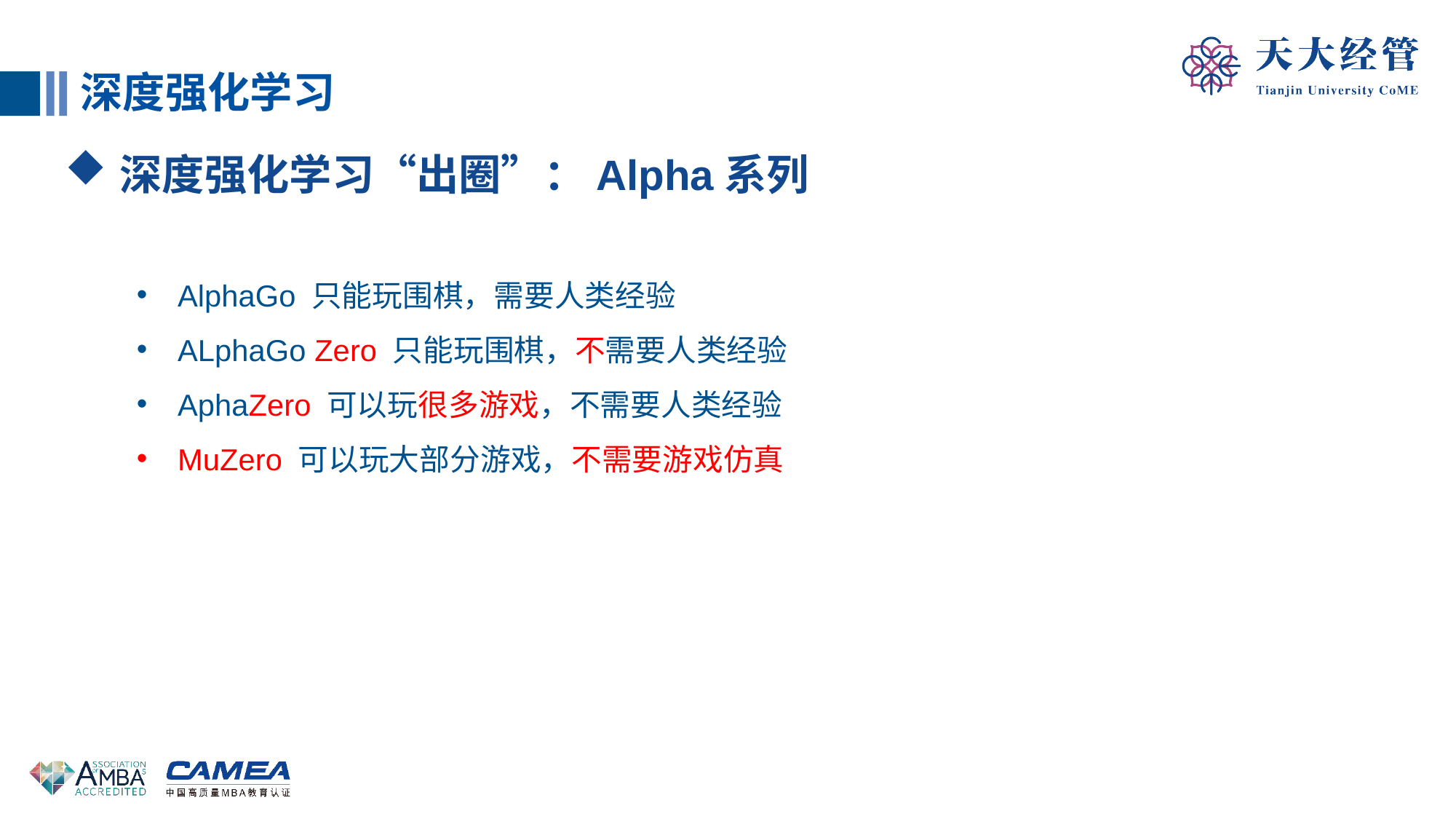

深度强化学习

深度强化学习“出圈”：Alpha系列
AlphaGo 只能玩围棋，需要人类经验
ALphaGo Zero 只能玩围棋，不需要人类经验
AphaZero 可以玩很多游戏，不需要人类经验
MuZero 可以玩大部分游戏，不需要游戏仿真